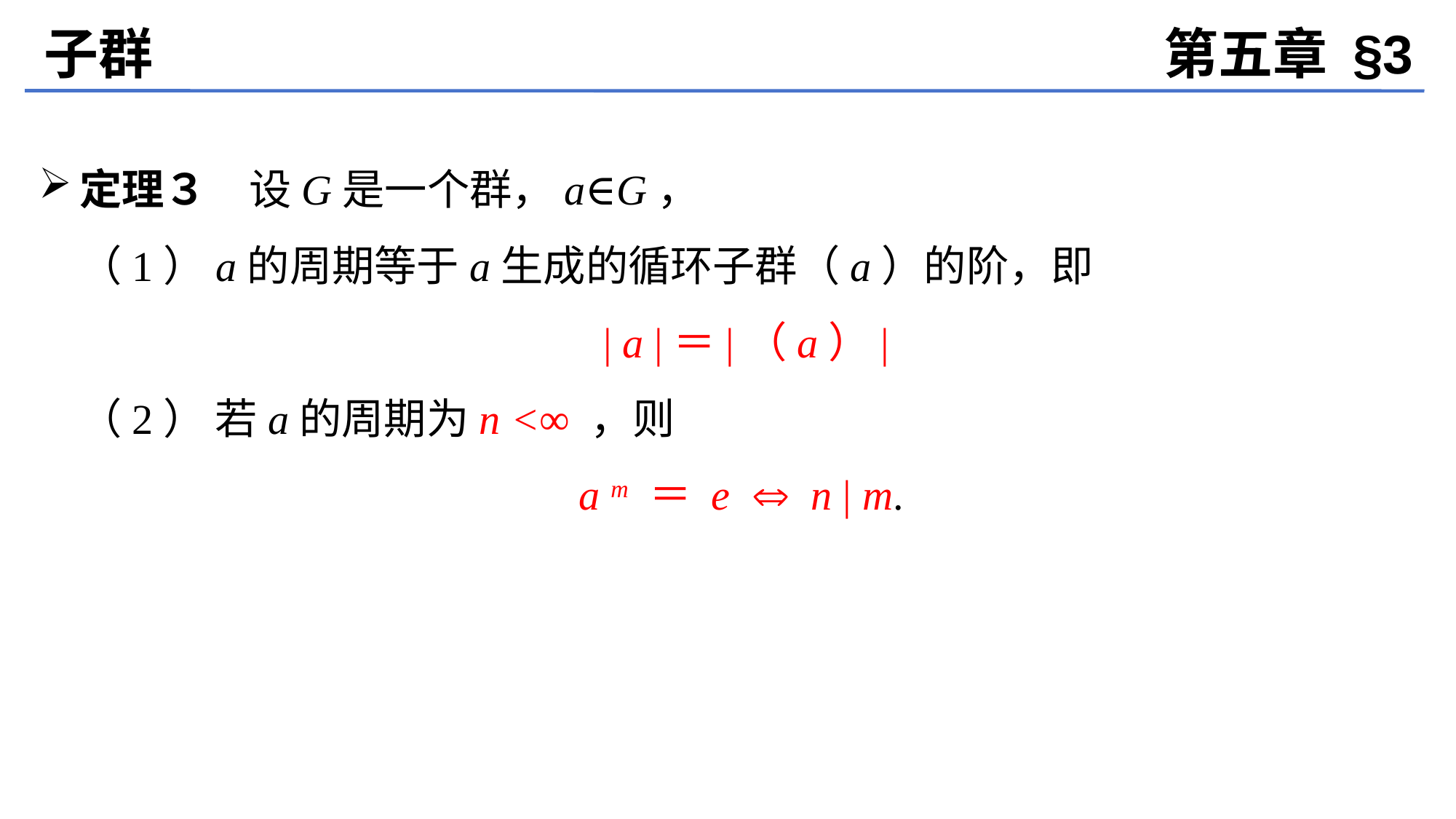

子群
第五章 §3
定理３　设G是一个群，a∈G，
	（1）a的周期等于a生成的循环子群（a）的阶，即
	| a |＝|（a）|
	（2） 若a的周期为n <∞ ，则
	a m ＝ e  ⇔  n | m.